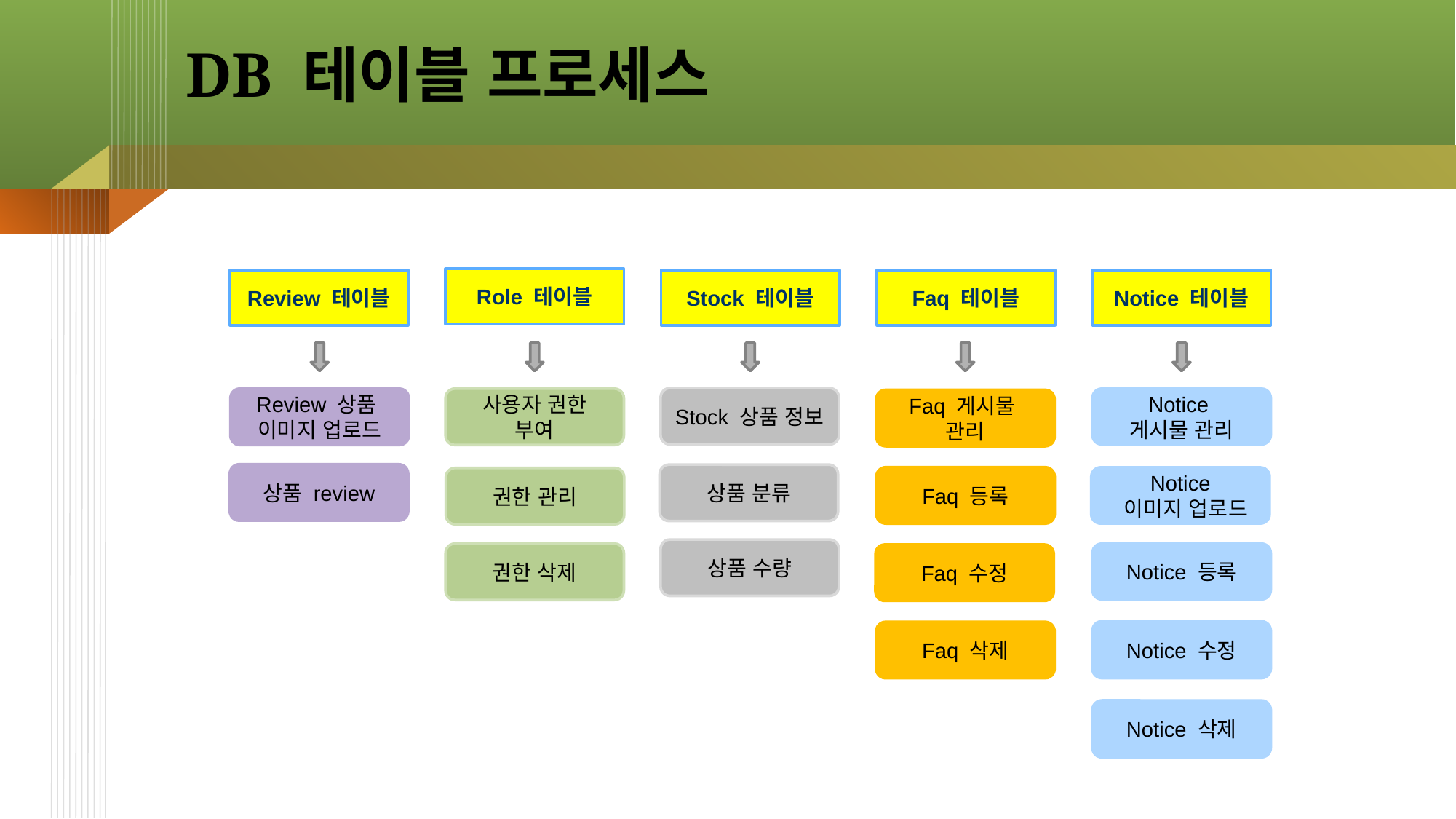

# DB 테이블 프로세스
Role 테이블
Review 테이블
Stock 테이블
Faq 테이블
Notice 테이블

Notice
게시물 관리
Notice
 이미지 업로드
Notice 등록
Notice 수정
Notice 삭제
Stock 상품 정보
Review 상품
이미지 업로드
사용자 권한
부여
Faq 게시물
관리
상품 review
상품 분류
Faq 등록
권한 관리
상품 수량
권한 삭제
Faq 수정
Faq 삭제